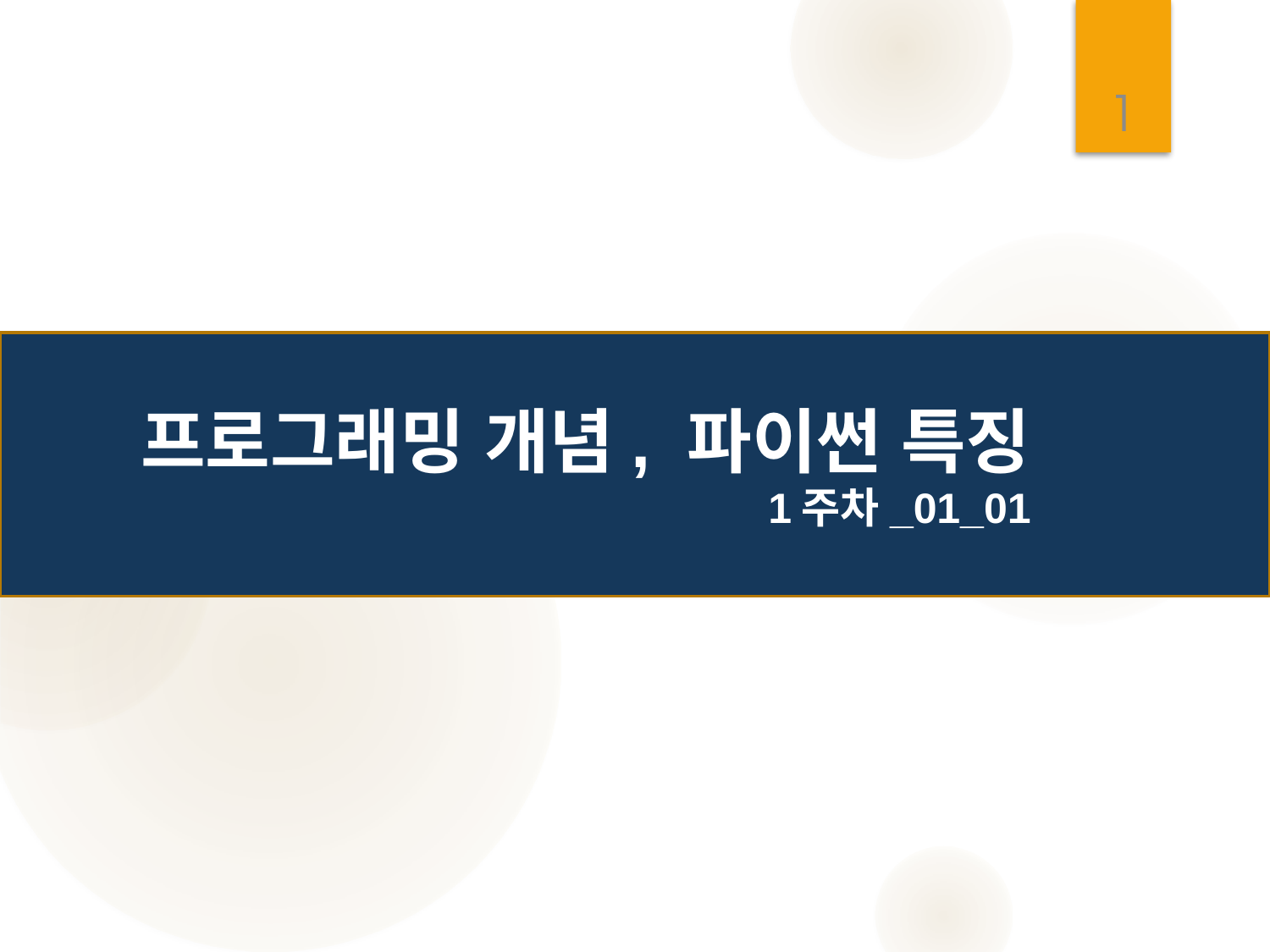

1

# 프로그래밍 개념, 파이썬 특징 1주차_01_01